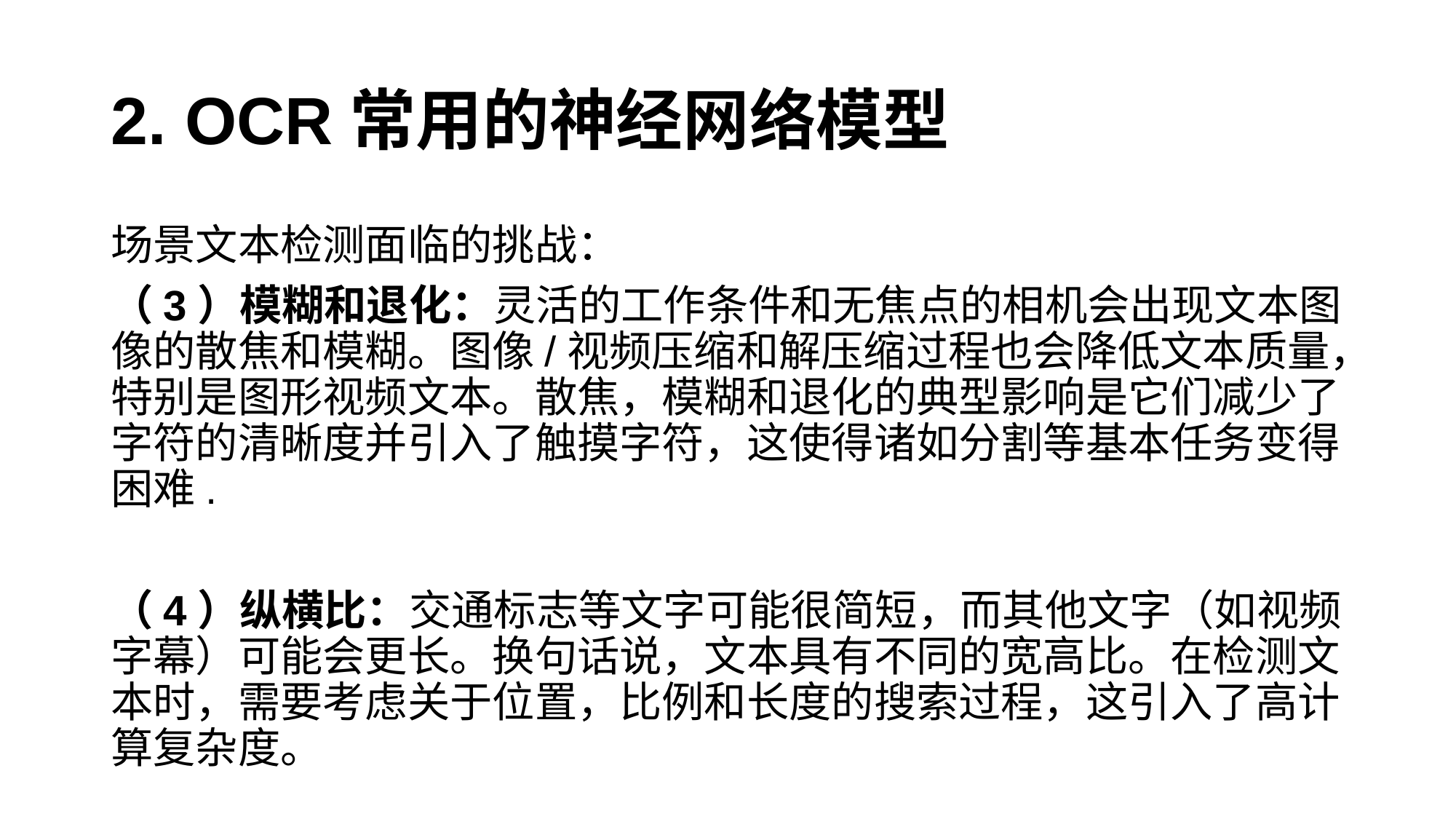

# 2. OCR常用的神经网络模型
场景文本检测面临的挑战：
（3）模糊和退化：灵活的工作条件和无焦点的相机会出现文本图像的散焦和模糊。图像/视频压缩和解压缩过程也会降低文本质量，特别是图形视频文本。散焦，模糊和退化的典型影响是它们减少了字符的清晰度并引入了触摸字符，这使得诸如分割等基本任务变得困难.

（4）纵横比：交通标志等文字可能很简短，而其他文字（如视频字幕）可能会更长。换句话说，文本具有不同的宽高比。在检测文本时，需要考虑关于位置，比例和长度的搜索过程，这引入了高计算复杂度。